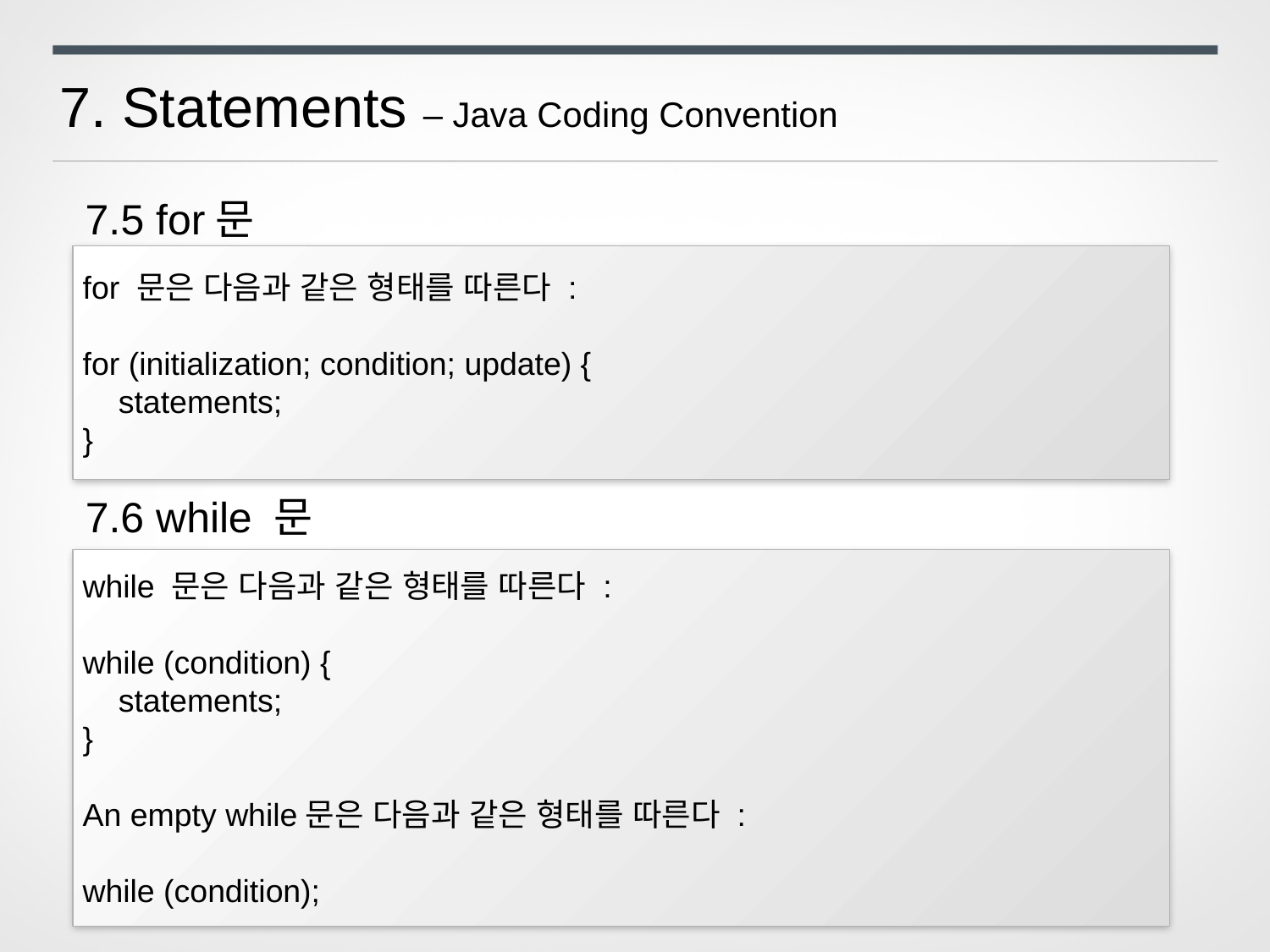

7. Statements – Java Coding Convention
7.5 for문

for 문은 다음과 같은 형태를 따른다 :

for (initialization; condition; update) {
    statements;
}
7.6 while 문

while 문은 다음과 같은 형태를 따른다 :

while (condition) {
    statements;
}

An empty while문은 다음과 같은 형태를 따른다 :

while (condition);